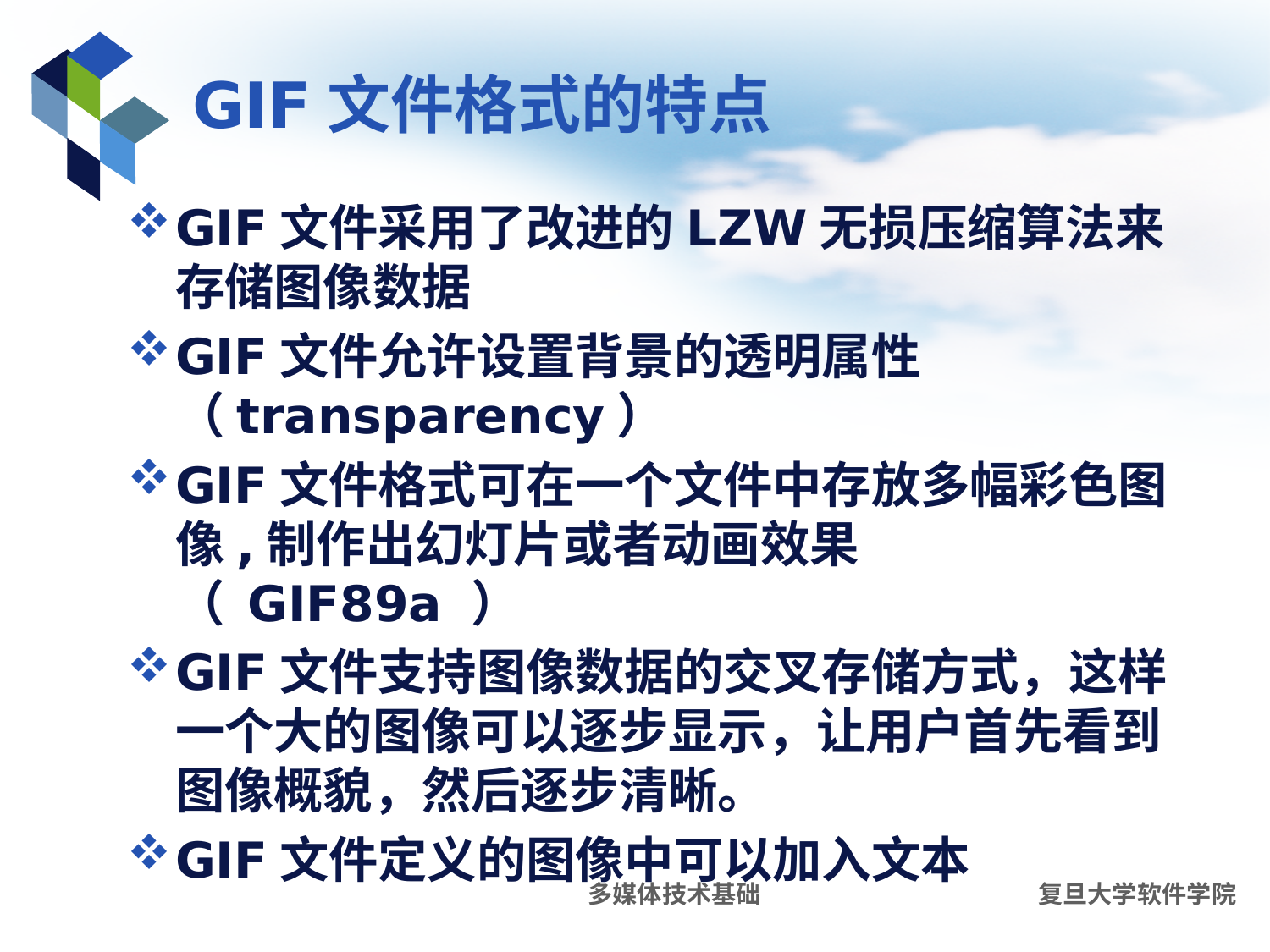

# GIF文件格式的特点
GIF文件采用了改进的LZW无损压缩算法来存储图像数据
GIF文件允许设置背景的透明属性（transparency）
GIF文件格式可在一个文件中存放多幅彩色图像,制作出幻灯片或者动画效果（ GIF89a ）
GIF文件支持图像数据的交叉存储方式，这样一个大的图像可以逐步显示，让用户首先看到图像概貌，然后逐步清晰。
GIF文件定义的图像中可以加入文本
多媒体技术基础